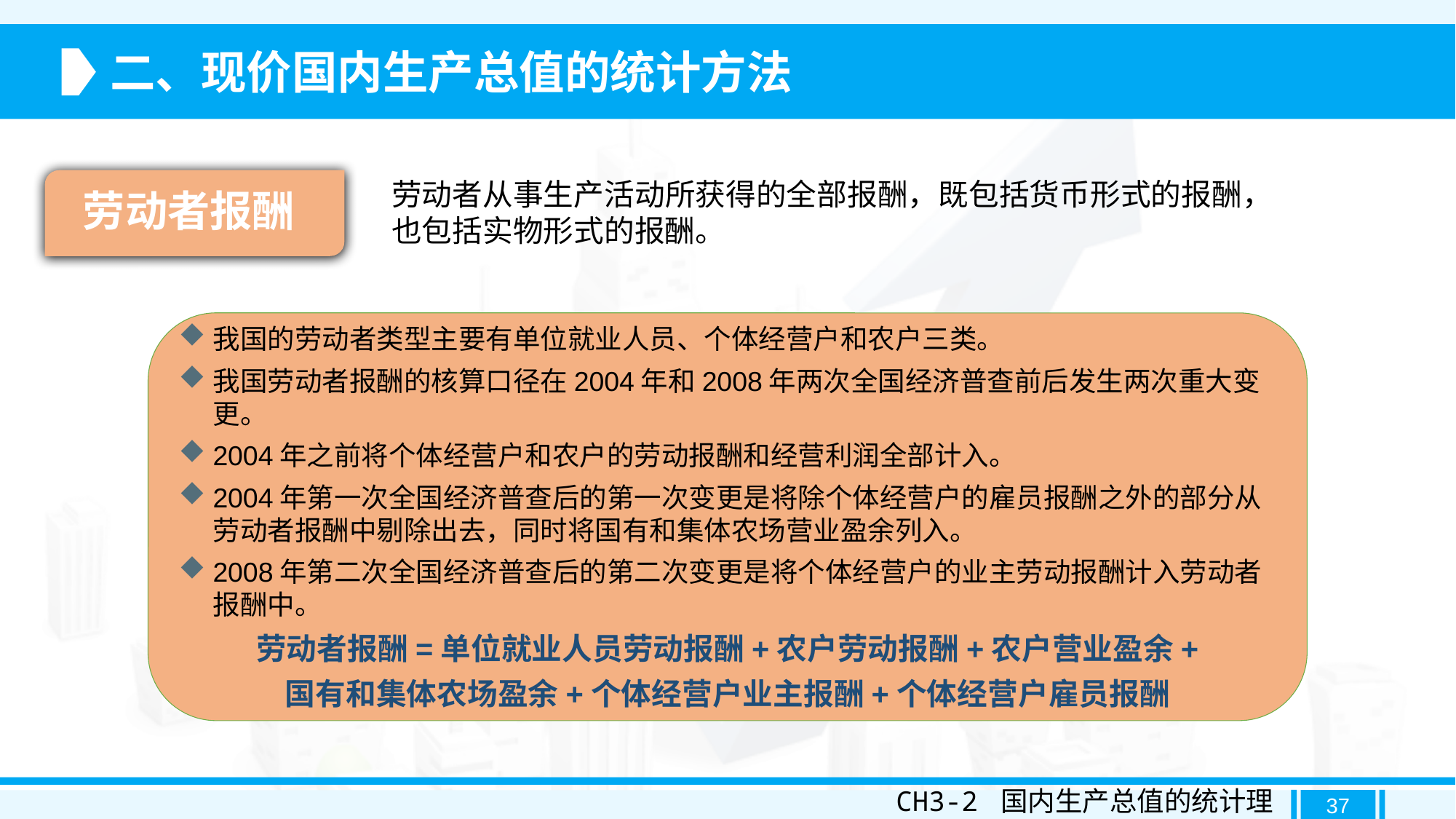

二、现价国内生产总值的统计方法

劳动者报酬
劳动者从事生产活动所获得的全部报酬，既包括货币形式的报酬， 也包括实物形式的报酬。
我国的劳动者类型主要有单位就业人员、个体经营户和农户三类。
我国劳动者报酬的核算口径在2004年和2008年两次全国经济普查前后发生两次重大变更。
2004年之前将个体经营户和农户的劳动报酬和经营利润全部计入。
2004年第一次全国经济普查后的第一次变更是将除个体经营户的雇员报酬之外的部分从劳动者报酬中剔除出去，同时将国有和集体农场营业盈余列入。
2008年第二次全国经济普查后的第二次变更是将个体经营户的业主劳动报酬计入劳动者报酬中。
劳动者报酬=单位就业人员劳动报酬+农户劳动报酬+农户营业盈余+
国有和集体农场盈余+个体经营户业主报酬+个体经营户雇员报酬
CH3-2 国内生产总值的统计理论
37